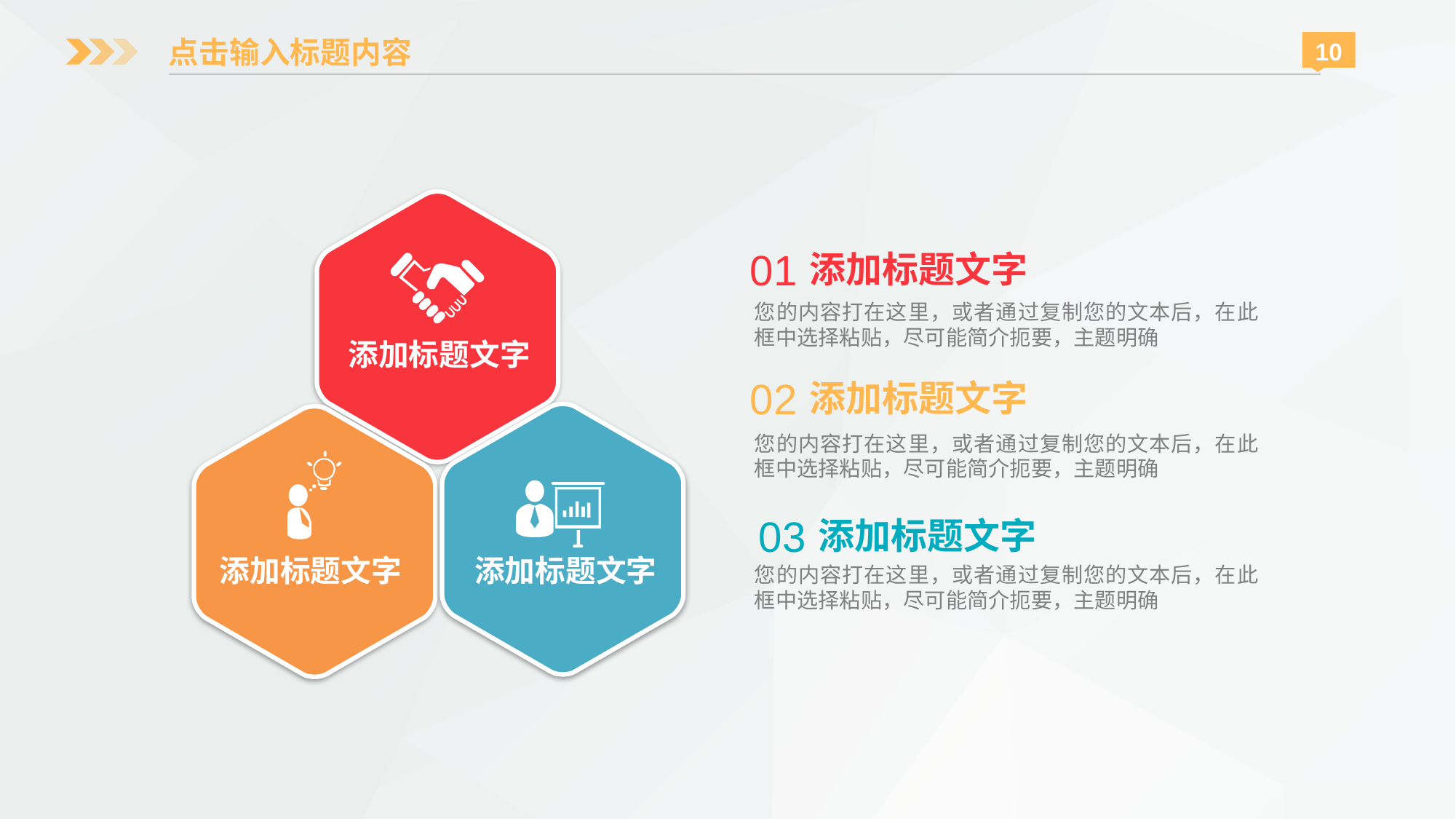

点击输入标题内容

10

01
添加标题文字
您的内容打在这里，或者通过复制您的文本后，在此框中选择粘贴，尽可能简介扼要，主题明确

添加标题文字
02
添加标题文字
您的内容打在这里，或者通过复制您的文本后，在此框中选择粘贴，尽可能简介扼要，主题明确

03
添加标题文字
您的内容打在这里，或者通过复制您的文本后，在此框中选择粘贴，尽可能简介扼要，主题明确
添加标题文字
添加标题文字